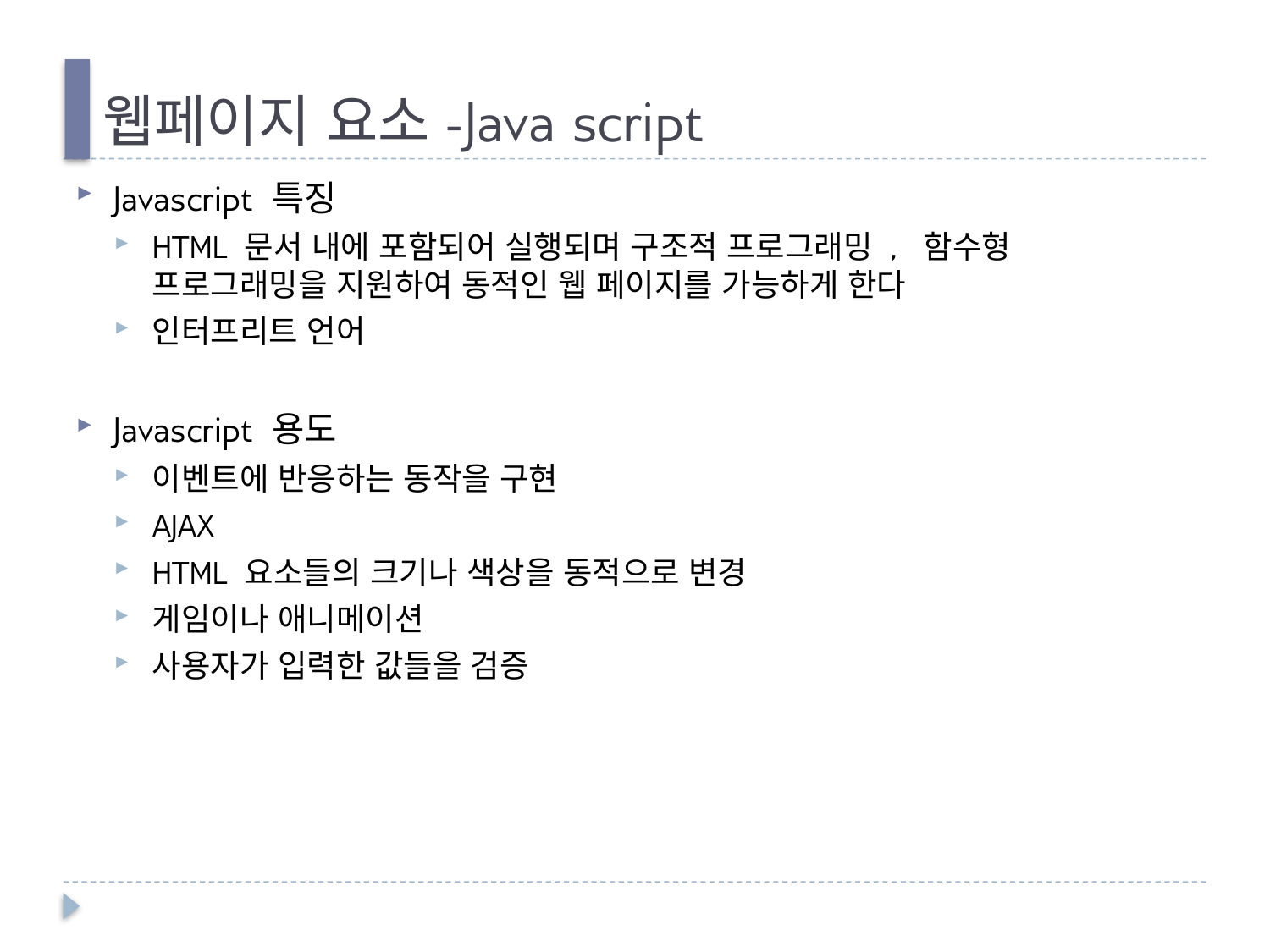

# 웹페이지 요소-Java script
Javascript 특징
HTML 문서 내에 포함되어 실행되며 구조적 프로그래밍 ,  함수형 프로그래밍을 지원하여 동적인 웹 페이지를 가능하게 한다
인터프리트 언어

Javascript 용도
이벤트에 반응하는 동작을 구현
AJAX
HTML 요소들의 크기나 색상을 동적으로 변경
게임이나 애니메이션
사용자가 입력한 값들을 검증